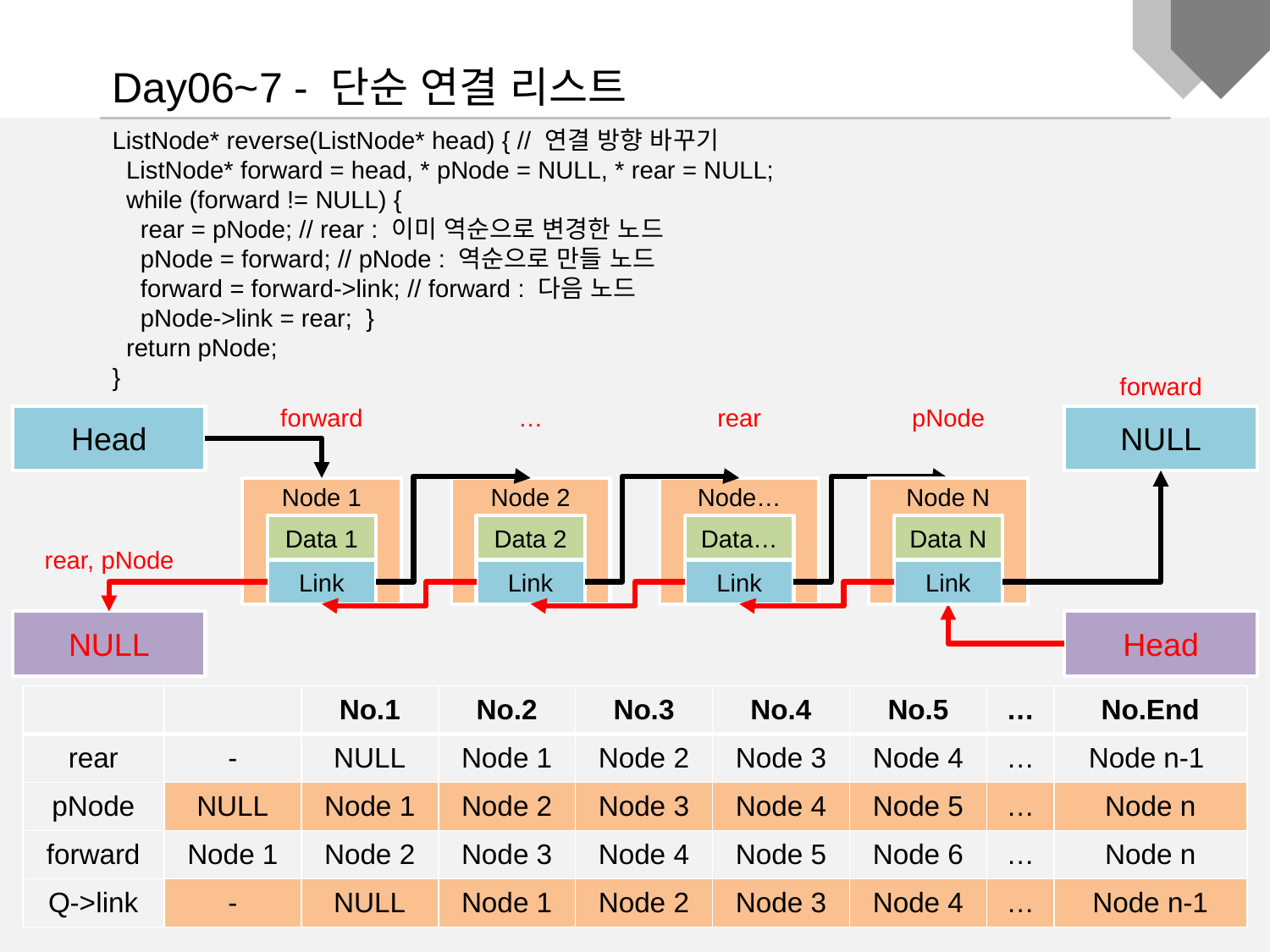

Day06~7 - 단순 연결 리스트
ListNode* reverse(ListNode* head) { // 연결 방향 바꾸기
  ListNode* forward = head, * pNode = NULL, * rear = NULL;
  while (forward != NULL) {
    rear = pNode; // rear : 이미 역순으로 변경한 노드
    pNode = forward; // pNode : 역순으로 만들 노드
    forward = forward->link; // forward : 다음 노드
    pNode->link = rear;  }
  return pNode;
}
forward
forward
…
rear
pNode
Head
NULL
Node 1

Data 1
Link
Node 2

Data 2
Link
Node…

Data…
Link
Node N

Data N
Link
rear, pNode
NULL
Head
|  |  | No.1 | No.2 | No.3 | No.4 | No.5 | … | No.End |
| --- | --- | --- | --- | --- | --- | --- | --- | --- |
| rear | - | NULL | Node 1 | Node 2 | Node 3 | Node 4 | … | Node n-1 |
| pNode | NULL | Node 1 | Node 2 | Node 3 | Node 4 | Node 5 | … | Node n |
| forward | Node 1 | Node 2 | Node 3 | Node 4 | Node 5 | Node 6 | … | Node n |
| Q->link | - | NULL | Node 1 | Node 2 | Node 3 | Node 4 | … | Node n-1 |